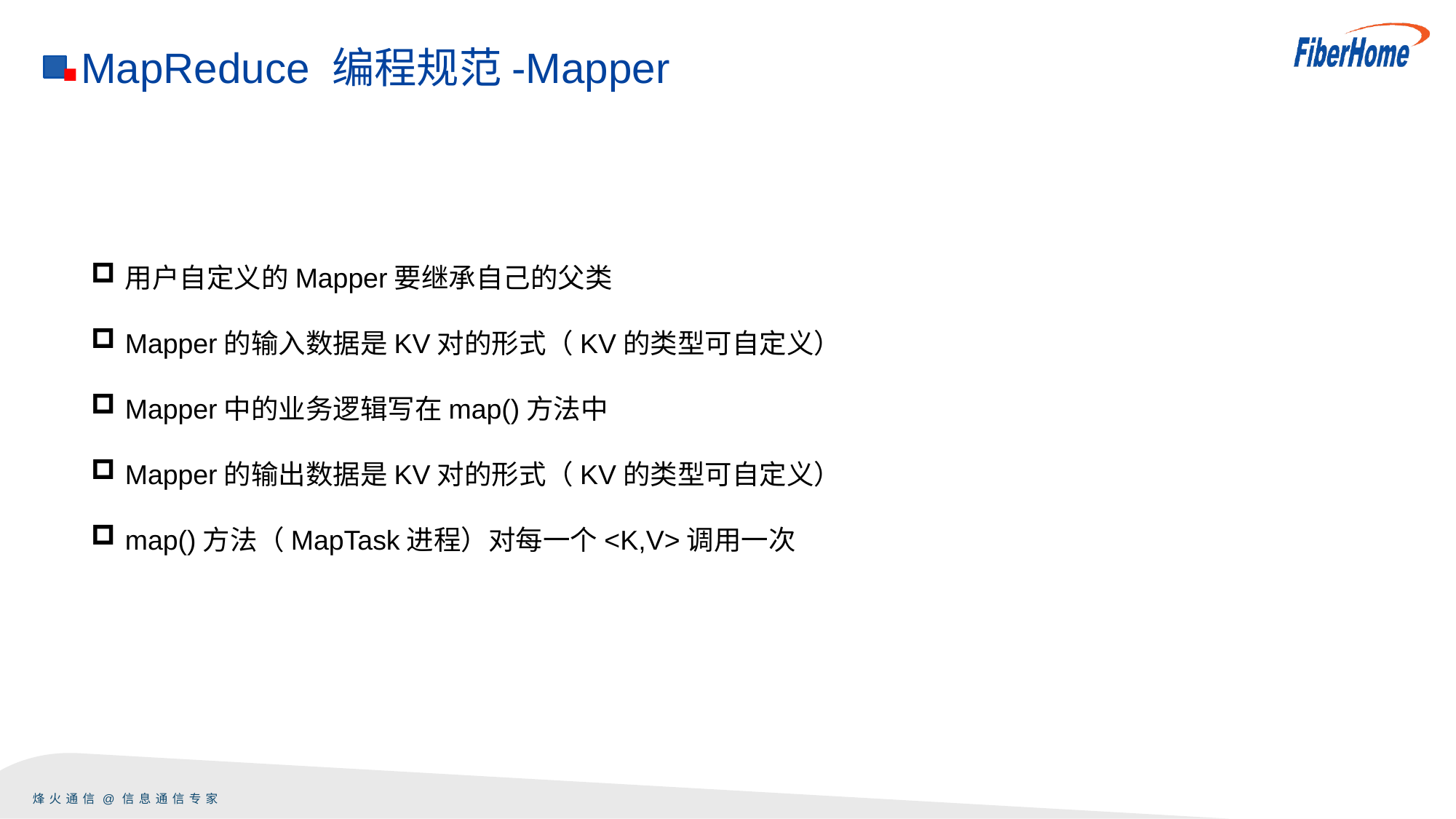

MapReduce 编程规范-Mapper
用户自定义的Mapper要继承自己的父类
Mapper的输入数据是KV对的形式（KV的类型可自定义）
Mapper中的业务逻辑写在map()方法中
Mapper的输出数据是KV对的形式（KV的类型可自定义）
map()方法（MapTask进程）对每一个<K,V>调用一次